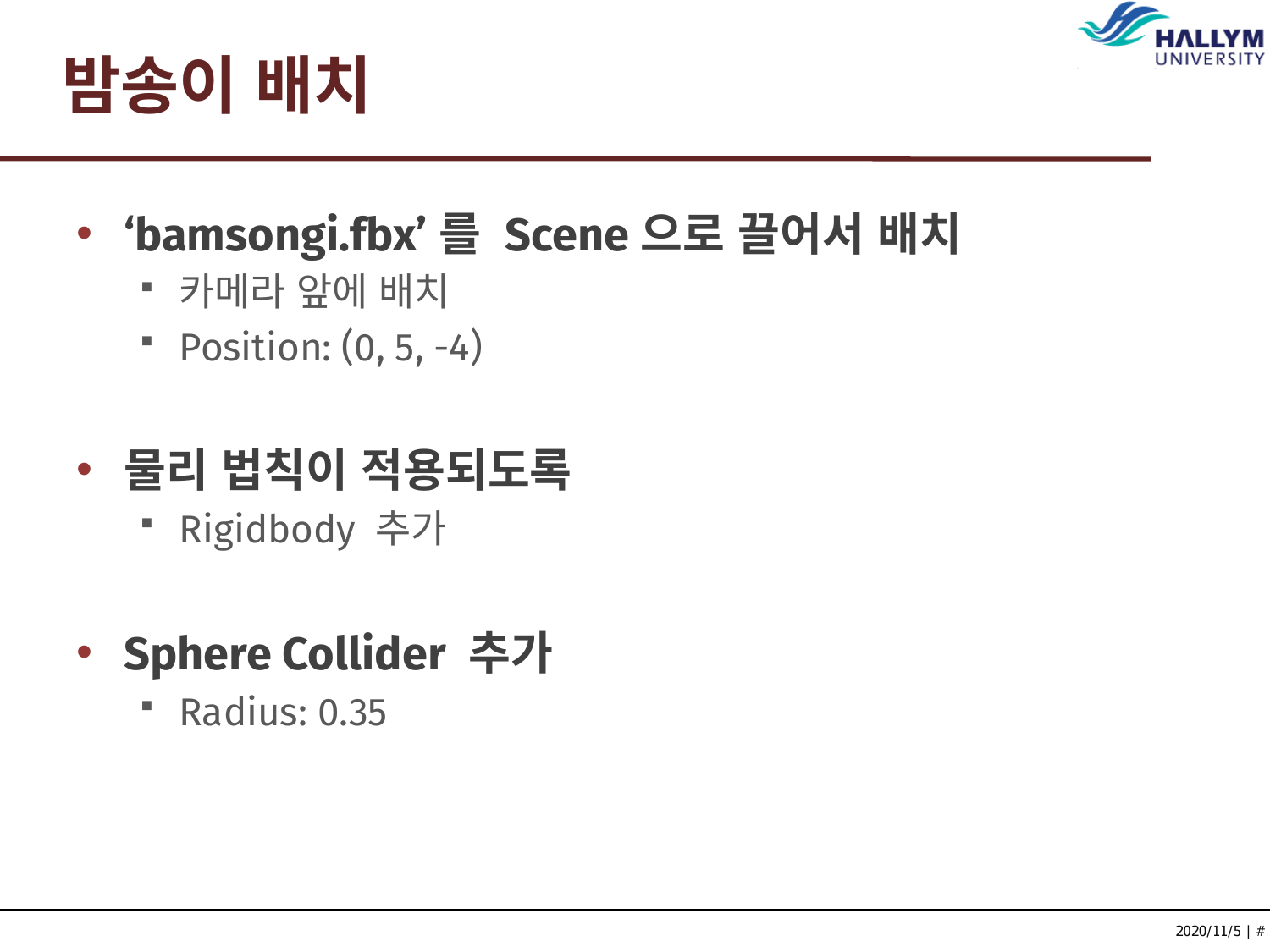

# 밤송이 배치
‘bamsongi.fbx’를 Scene으로 끌어서 배치
카메라 앞에 배치
Position: (0, 5, -4)

물리 법칙이 적용되도록
Rigidbody 추가

Sphere Collider 추가
Radius: 0.35